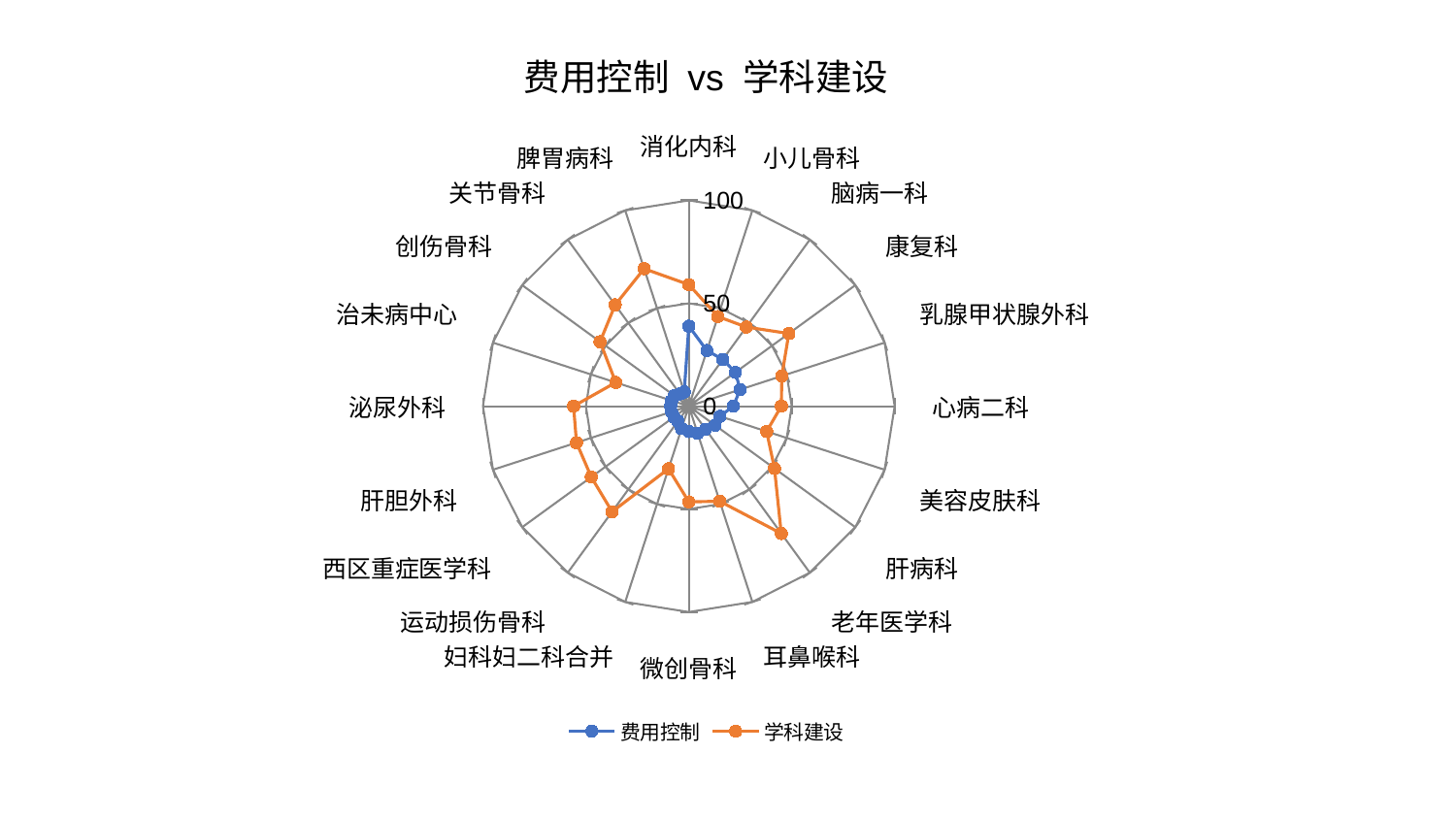

### Chart: 费用控制 vs 学科建设

| Category | 费用控制 | 学科建设 |
|---|---|---|
| 消化内科 | 38.92239579775596 | 59.060545315294 |
| 小儿骨科 | 28.430737965853936 | 45.788671748707145 |
| 脑病一科 | 28.09140193579916 | 47.532825936378565 |
| 康复科 | 27.984025074080332 | 60.074311304631856 |
| 乳腺甲状腺外科 | 26.253419267144242 | 47.53159400185539 |
| 心病二科 | 21.632929586212917 | 44.958047508031505 |
| 美容皮肤科 | 15.897425333607274 | 39.77787918886678 |
| 肝病科 | 15.825327260750665 | 51.47812704177334 |
| 老年医学科 | 13.878703534929826 | 76.43719622291691 |
| 耳鼻喉科 | 13.86151901826371 | 48.570667519775604 |
| 微创骨科 | 12.34195163569311 | 46.495270130207956 |
| 妇科妇二科合并 | 11.432780563848164 | 31.969959039731336 |
| 运动损伤骨科 | 8.969092690333902 | 63.39874454429036 |
| 西区重症医学科 | 8.944514870537926 | 58.56042462702723 |
| 肝胆外科 | 8.855185025360267 | 57.36361561880967 |
| 泌尿外科 | 8.840043291617889 | 55.96874531312615 |
| 治未病中心 | 8.787499311379301 | 37.31560083769847 |
| 创伤骨科 | 8.747336572440034 | 53.30023641422674 |
| 关节骨科 | 7.372120373295337 | 60.85254953643142 |
| 脾胃病科 | 7.293987950084332 | 70.24403051827142 |
41